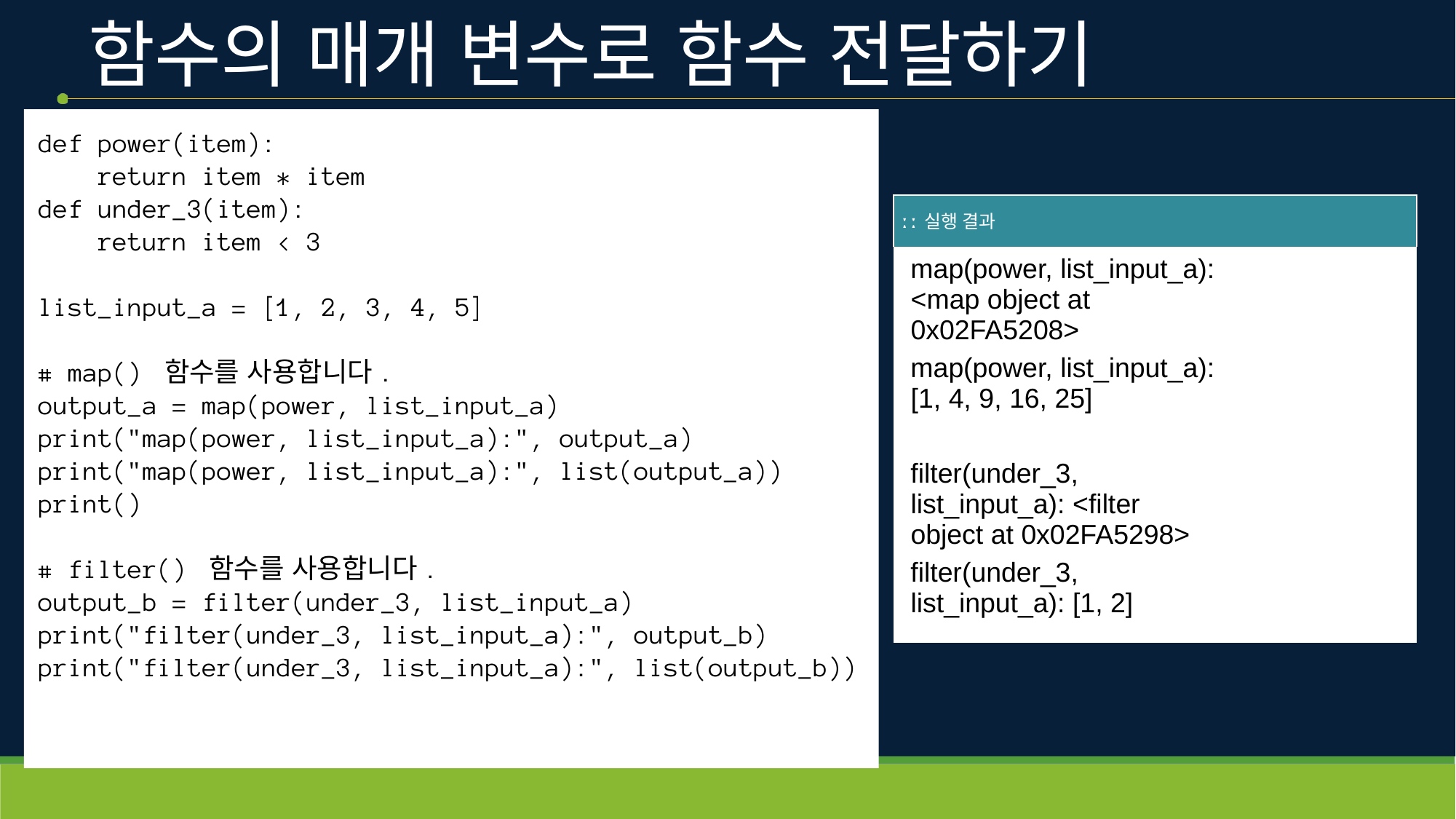

# 함수의 매개 변수로 함수 전달하기

def power(item):
    return item * item
def under_3(item):
    return item < 3
list_input_a = [1, 2, 3, 4, 5]
# map() 함수를 사용합니다.
output_a = map(power, list_input_a)
print("map(power, list_input_a):", output_a)
print("map(power, list_input_a):", list(output_a))
print()
# filter() 함수를 사용합니다.
output_b = filter(under_3, list_input_a)
print("filter(under_3, list_input_a):", output_b)
print("filter(under_3, list_input_a):", list(output_b))

| ː ː 실행 결과 |
| --- |
| map(power, list\_input\_a): <map object at 0x02FA5208> map(power, list\_input\_a): [1, 4, 9, 16, 25] filter(under\_3, list\_input\_a): <filter object at 0x02FA5298> filter(under\_3, list\_input\_a): [1, 2] |